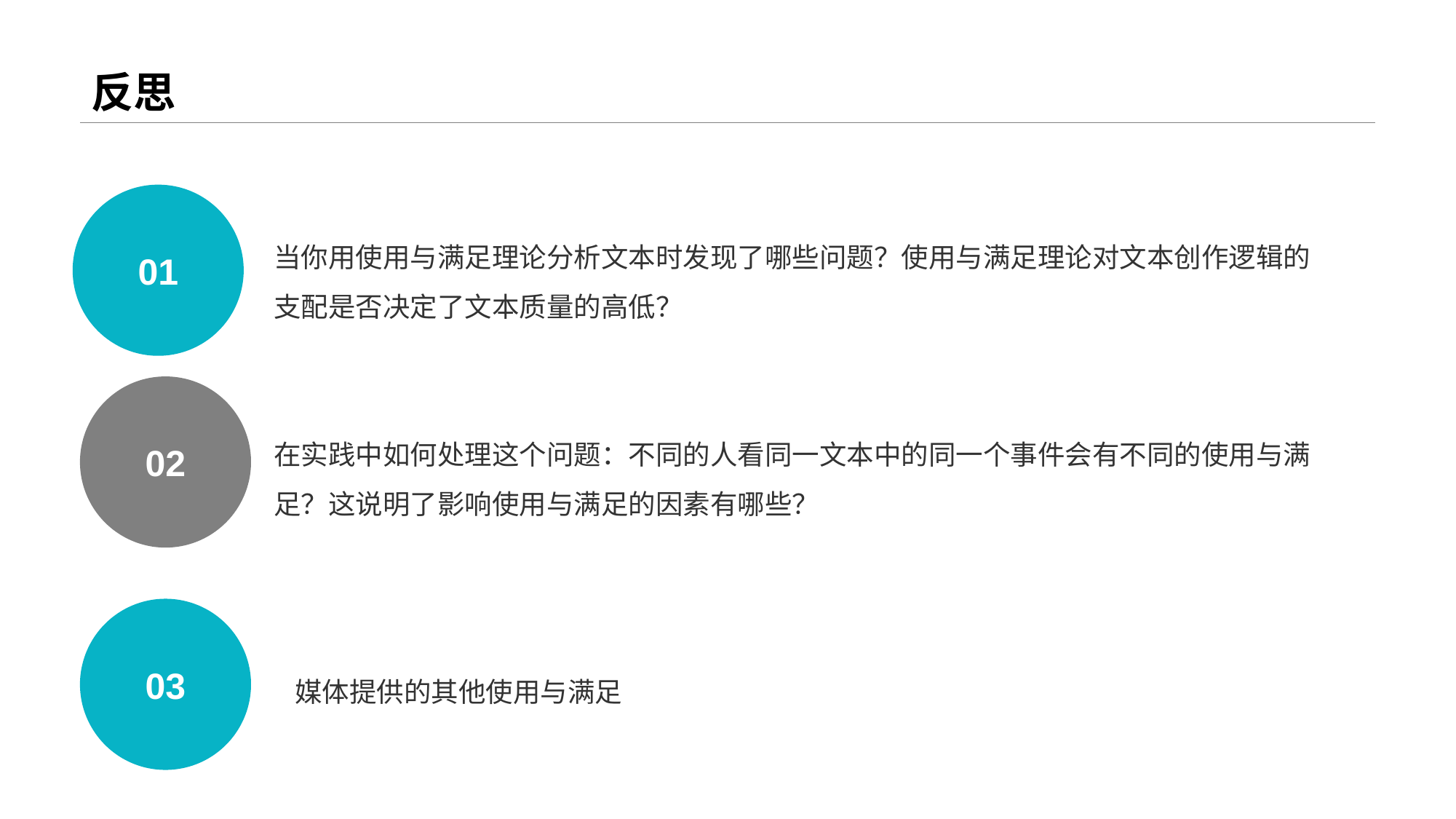

# 反思
01
当你用使用与满足理论分析文本时发现了哪些问题？使用与满足理论对文本创作逻辑的支配是否决定了文本质量的高低？
02
在实践中如何处理这个问题：不同的人看同一文本中的同一个事件会有不同的使用与满足？这说明了影响使用与满足的因素有哪些？

03
媒体提供的其他使用与满足
37